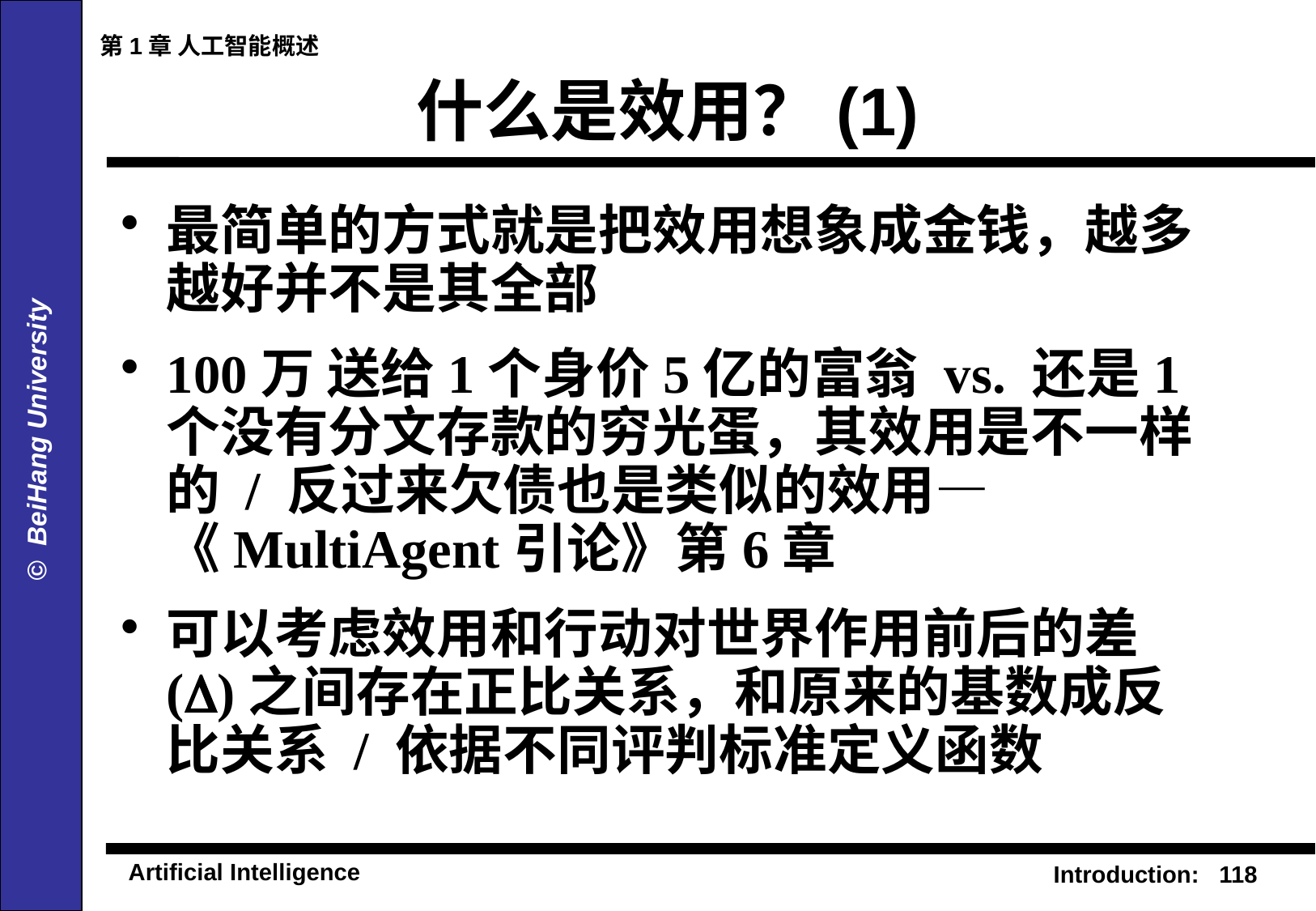

第1章 人工智能概述
# 什么是效用？(1)
最简单的方式就是把效用想象成金钱，越多越好并不是其全部
100万 送给1个身价5亿的富翁 vs. 还是1个没有分文存款的穷光蛋，其效用是不一样的 / 反过来欠债也是类似的效用—《MultiAgent引论》第6章
可以考虑效用和行动对世界作用前后的差(Δ)之间存在正比关系，和原来的基数成反比关系 / 依据不同评判标准定义函数